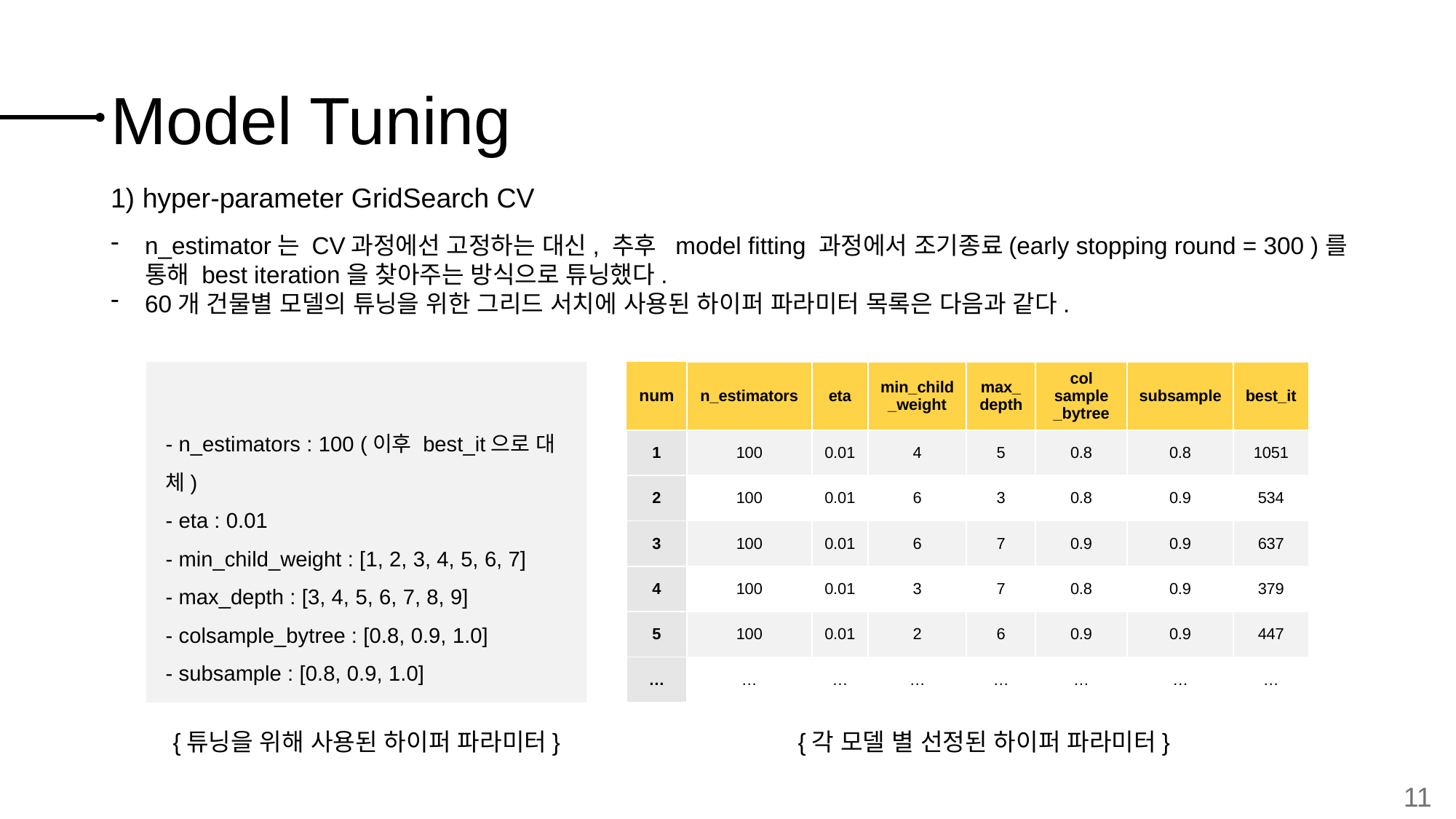

# Model Tuning
1) hyper-parameter GridSearch CV
n_estimator는 CV과정에선 고정하는 대신, 추후  model fitting 과정에서 조기종료(early stopping round = 300 )를 통해 best iteration을 찾아주는 방식으로 튜닝했다.
60개 건물별 모델의 튜닝을 위한 그리드 서치에 사용된 하이퍼 파라미터 목록은 다음과 같다.

- n_estimators : 100 (이후 best_it으로 대체)
- eta : 0.01
- min_child_weight : [1, 2, 3, 4, 5, 6, 7]
- max_depth : [3, 4, 5, 6, 7, 8, 9]
- colsample_bytree : [0.8, 0.9, 1.0]
- subsample : [0.8, 0.9, 1.0]
{튜닝을 위해 사용된 하이퍼 파라미터}
| num | n\_estimators | eta | min\_child\_weight | max\_ depth | col sample \_bytree | subsample | best\_it |
| --- | --- | --- | --- | --- | --- | --- | --- |
| 1 | 100 | 0.01 | 4 | 5 | 0.8 | 0.8 | 1051 |
| 2 | 100 | 0.01 | 6 | 3 | 0.8 | 0.9 | 534 |
| 3 | 100 | 0.01 | 6 | 7 | 0.9 | 0.9 | 637 |
| 4 | 100 | 0.01 | 3 | 7 | 0.8 | 0.9 | 379 |
| 5 | 100 | 0.01 | 2 | 6 | 0.9 | 0.9 | 447 |
| … | … | … | … | … | … | … | … |

{각 모델 별 선정된 하이퍼 파라미터}
11